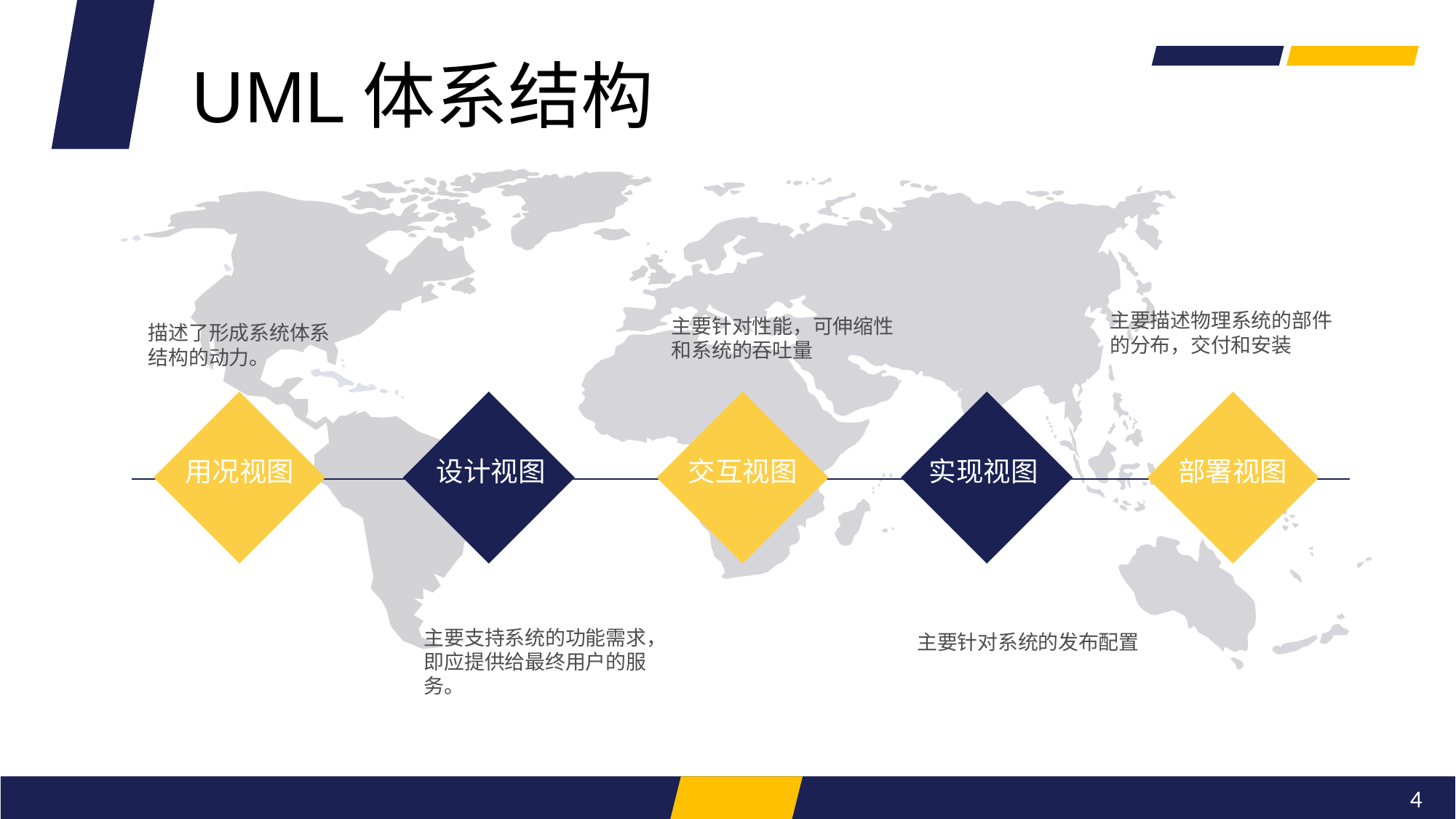

UML体系结构

主要描述物理系统的部件的分布，交付和安装
主要针对性能，可伸缩性和系统的吞吐量
描述了形成系统体系结构的动力。

用况视图
设计视图
交互视图
实现视图
部署视图
主要支持系统的功能需求，即应提供给最终用户的服务。
主要针对系统的发布配置
4